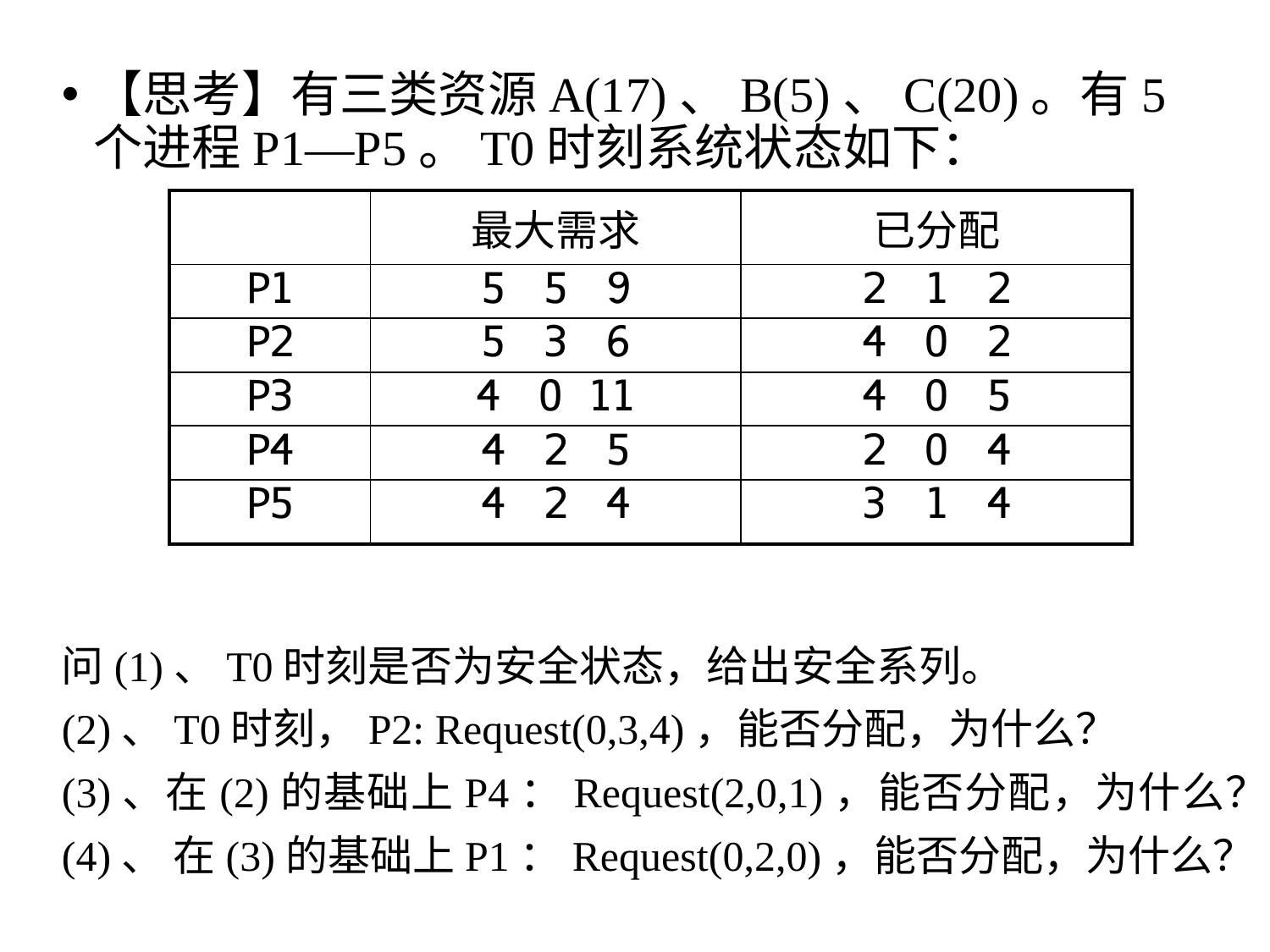

【思考】有三类资源A(17)、B(5)、C(20)。有5个进程P1—P5。T0时刻系统状态如下：

问(1)、T0时刻是否为安全状态，给出安全系列。
(2)、T0时刻，P2: Request(0,3,4)，能否分配，为什么？
(3)、在(2)的基础上P4：Request(2,0,1)，能否分配，为什么？
(4)、 在(3)的基础上P1：Request(0,2,0)，能否分配，为什么？
|  | 最大需求 | 已分配 |
| --- | --- | --- |
| P1 | 5 5 9 | 2 1 2 |
| P2 | 5 3 6 | 4 0 2 |
| P3 | 4 0 11 | 4 0 5 |
| P4 | 4 2 5 | 2 0 4 |
| P5 | 4 2 4 | 3 1 4 |